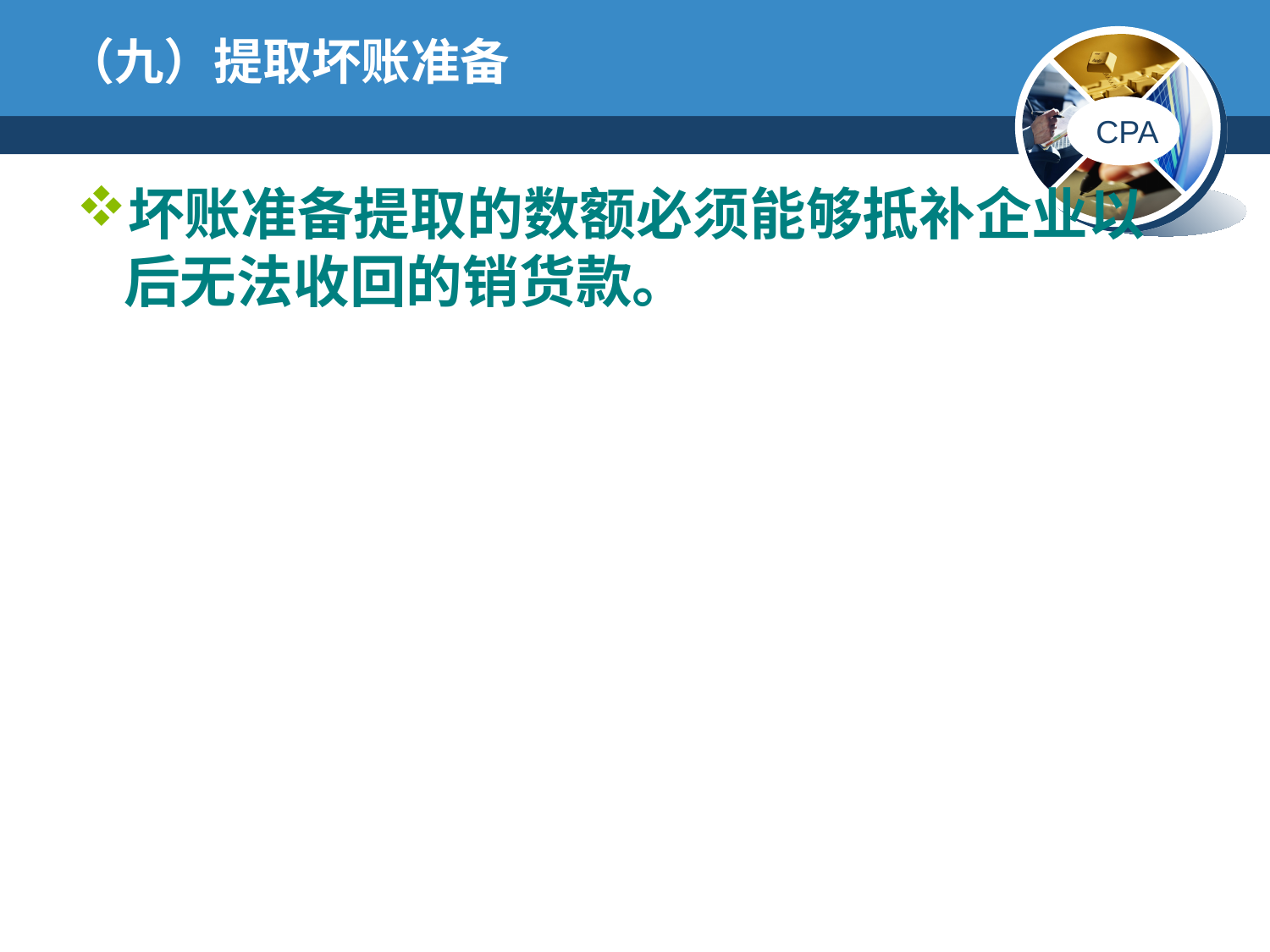

# （九）提取坏账准备
坏账准备提取的数额必须能够抵补企业以后无法收回的销货款。